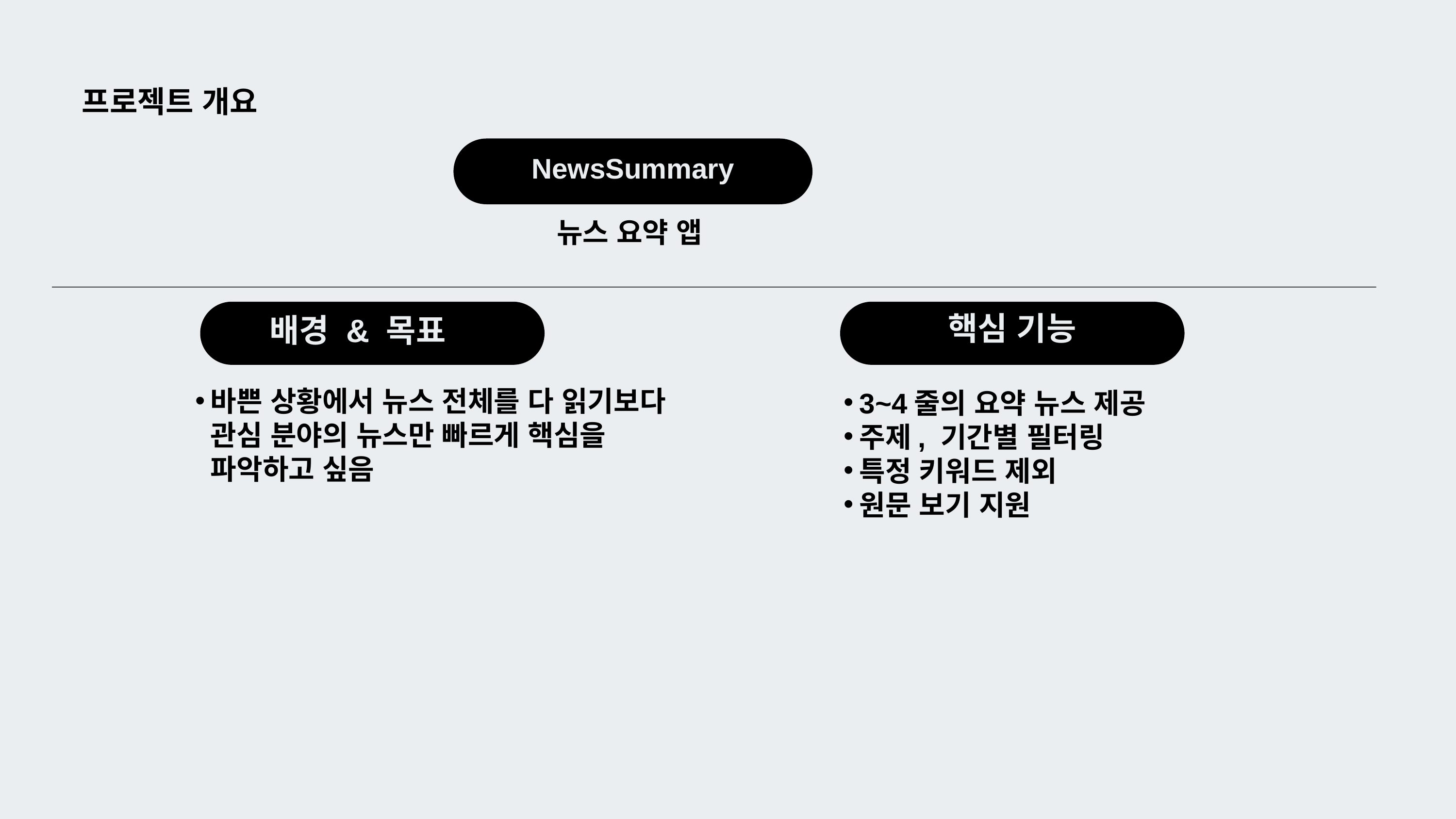

프로젝트 개요

NewsSummary

뉴스 요약 앱

핵심 기능

배경 & 목표
바쁜 상황에서 뉴스 전체를 다 읽기보다
관심 분야의 뉴스만 빠르게 핵심을
파악하고 싶음
3~4줄의 요약 뉴스 제공
주제, 기간별 필터링
특정 키워드 제외
원문 보기 지원